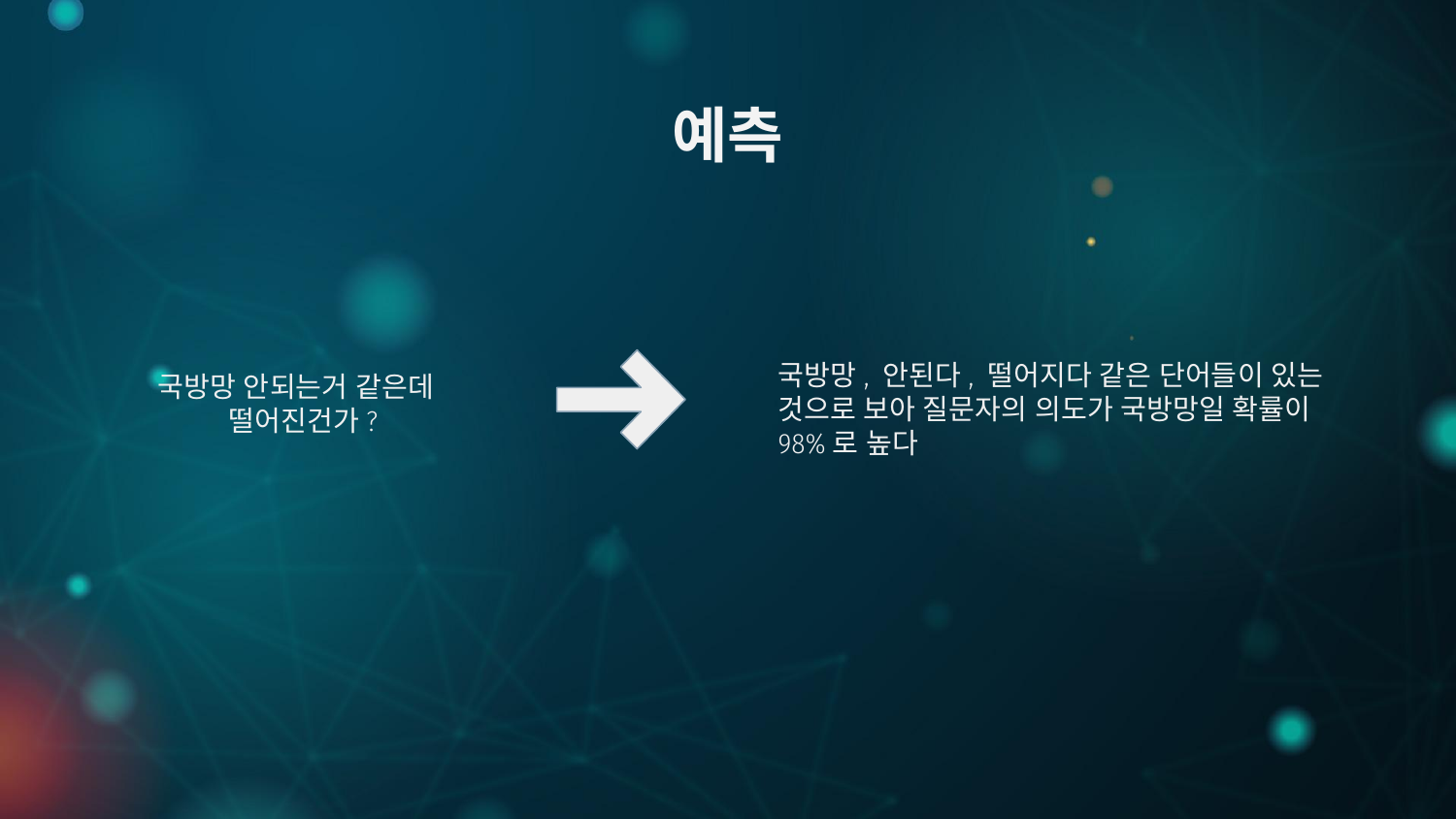

# 예측

국방망, 안된다, 떨어지다 같은 단어들이 있는 것으로 보아 질문자의 의도가 국방망일 확률이 98%로 높다

국방망 안되는거 같은데
 떨어진건가?